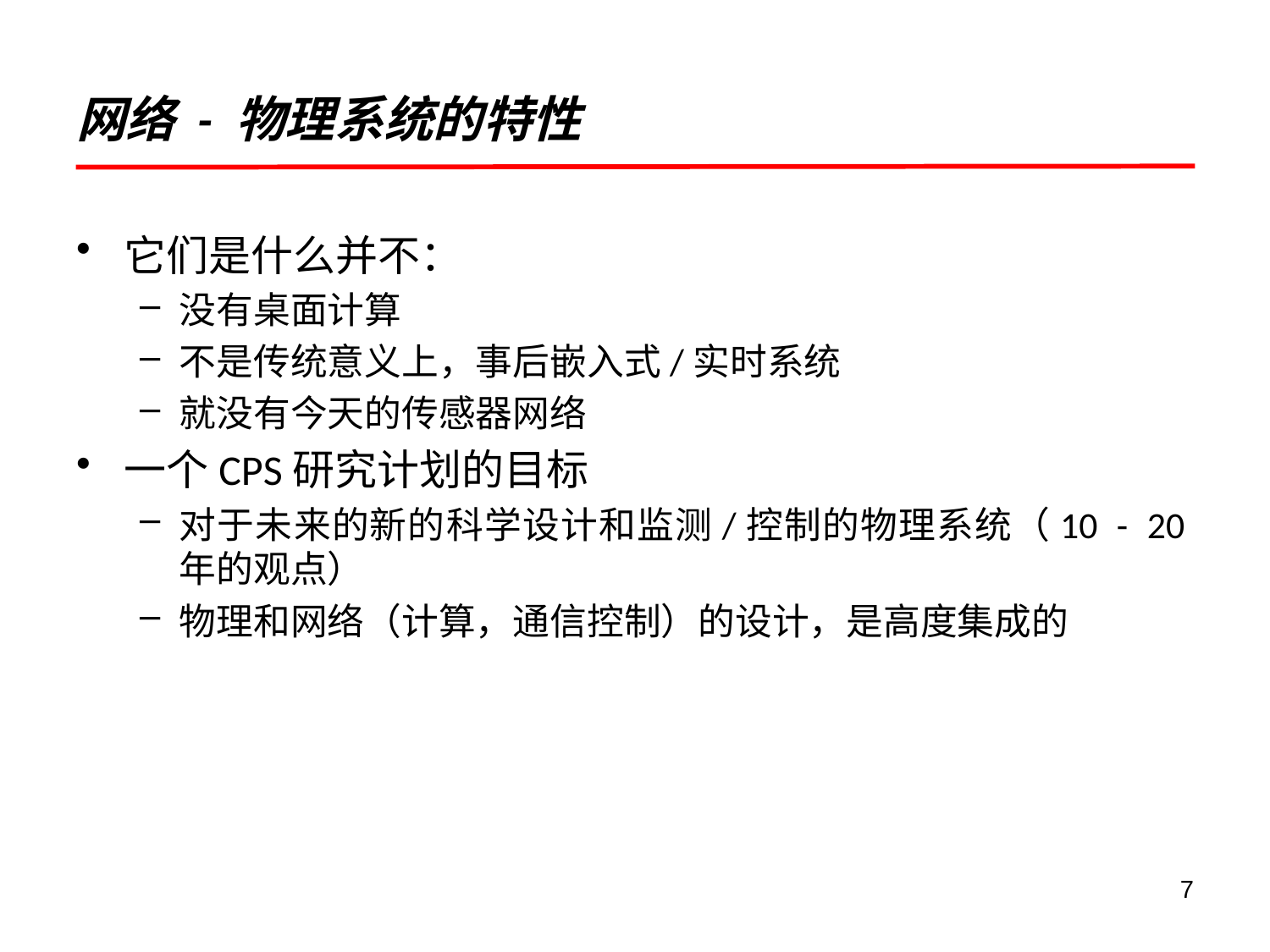

# 网络 - 物理系统的特性
它们是什么并不：
没有桌面计算
不是传统意义上，事后嵌入式/实时系统
就没有今天的传感器网络
一个CPS研究计划的目标
对于未来的新的科学设计和监测/控制的物理系统（10  -  20年的观点）
物理和网络（计算，通信控制）的设计，是高度集成的
7